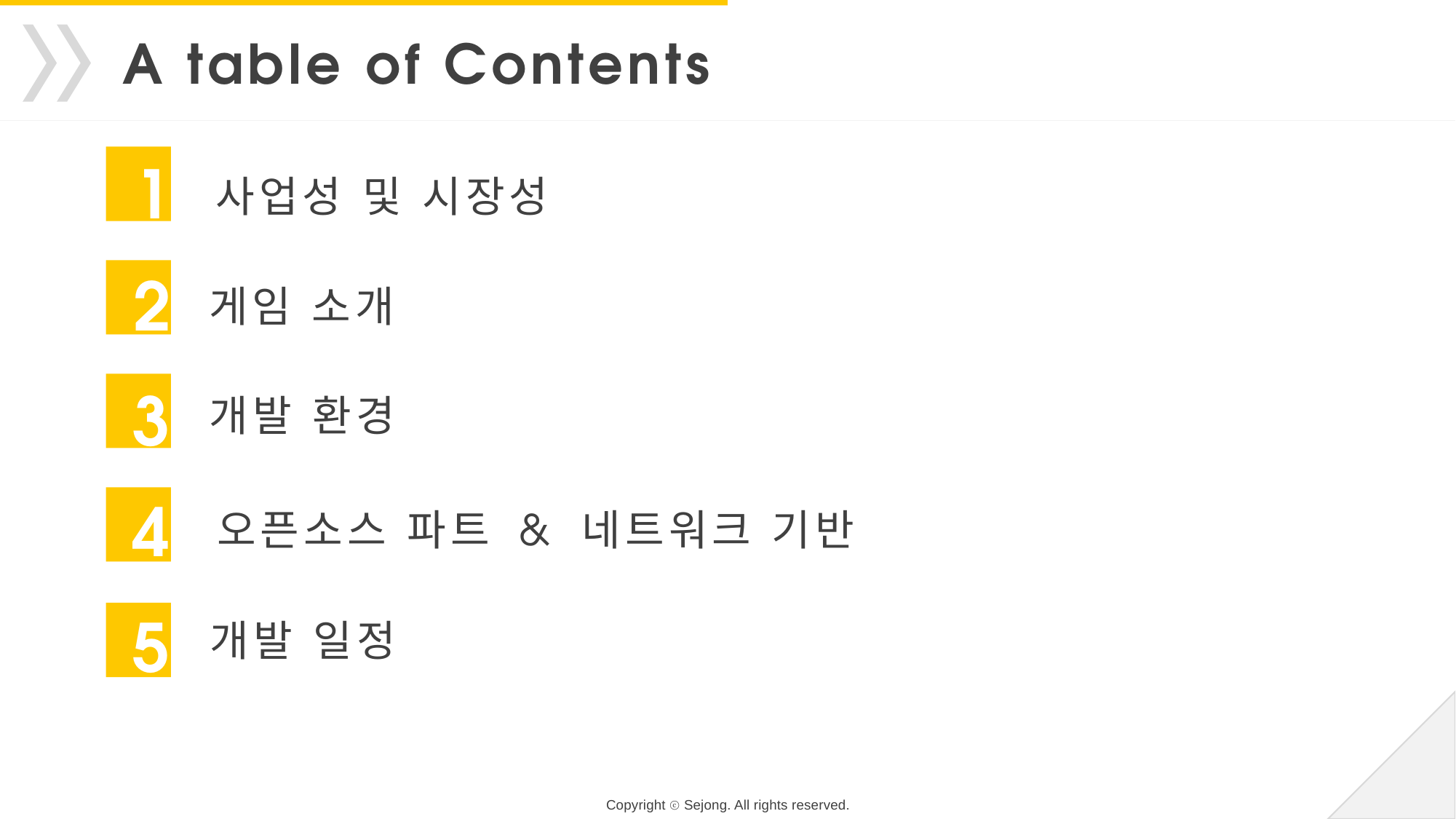

A table of Contents

1

사업성 및 시장성
2

게임 소개

개발 환경
3
4

오픈소스 파트 & 네트워크 기반
5

개발 일정
Copyright ⓒ Sejong. All rights reserved.